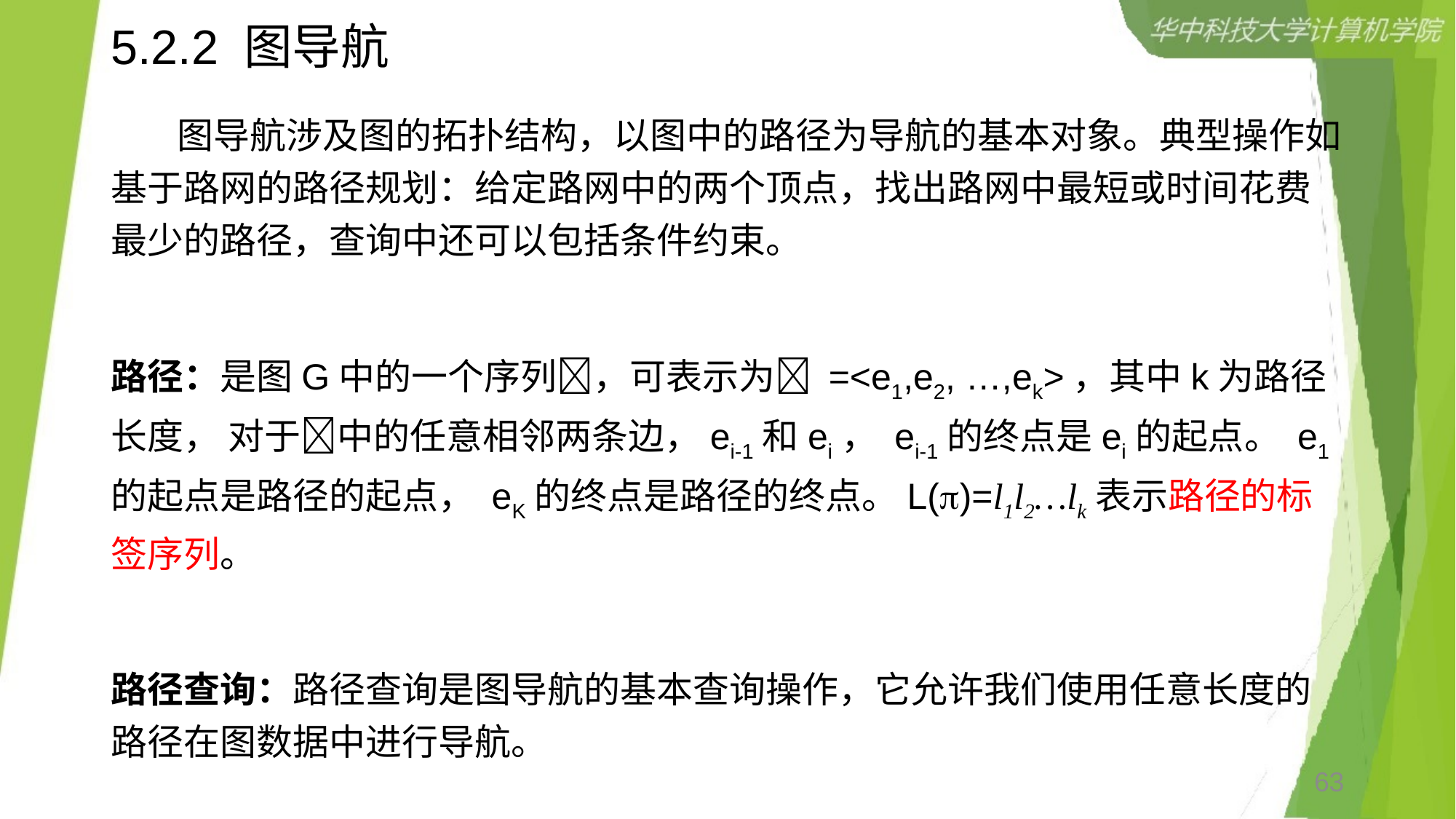

# 5.2.2 图导航
       图导航涉及图的拓扑结构，以图中的路径为导航的基本对象。典型操作如基于路网的路径规划：给定路网中的两个顶点，找出路网中最短或时间花费最少的路径，查询中还可以包括条件约束。

路径：是图G中的一个序列π，可表示为π =<e1,e2, …,ek>，其中k为路径长度， 对于π中的任意相邻两条边，ei-1和ei， ei-1的终点是ei的起点。 e1的起点是路径的起点， eK的终点是路径的终点。L(π)=l1l2…lk表示路径的标签序列。

路径查询：路径查询是图导航的基本查询操作，它允许我们使用任意长度的路径在图数据中进行导航。
63